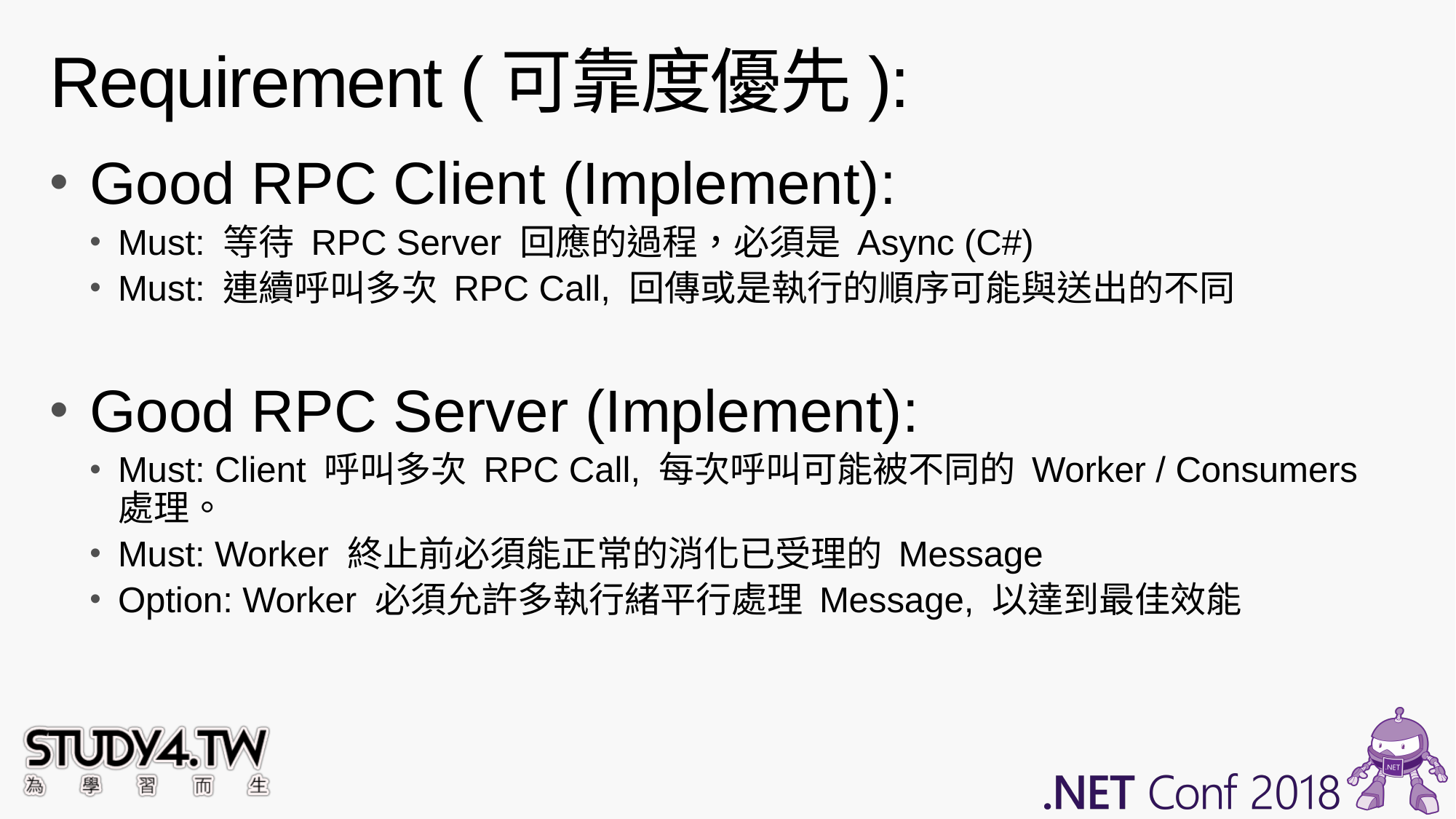

# Requirement (可靠度優先):
Good RPC Client (Implement):
Must: 等待 RPC Server 回應的過程，必須是 Async (C#)
Must: 連續呼叫多次 RPC Call, 回傳或是執行的順序可能與送出的不同

Good RPC Server (Implement):
Must: Client 呼叫多次 RPC Call, 每次呼叫可能被不同的 Worker / Consumers 處理。
Must: Worker 終止前必須能正常的消化已受理的 Message
Option: Worker 必須允許多執行緒平行處理 Message, 以達到最佳效能